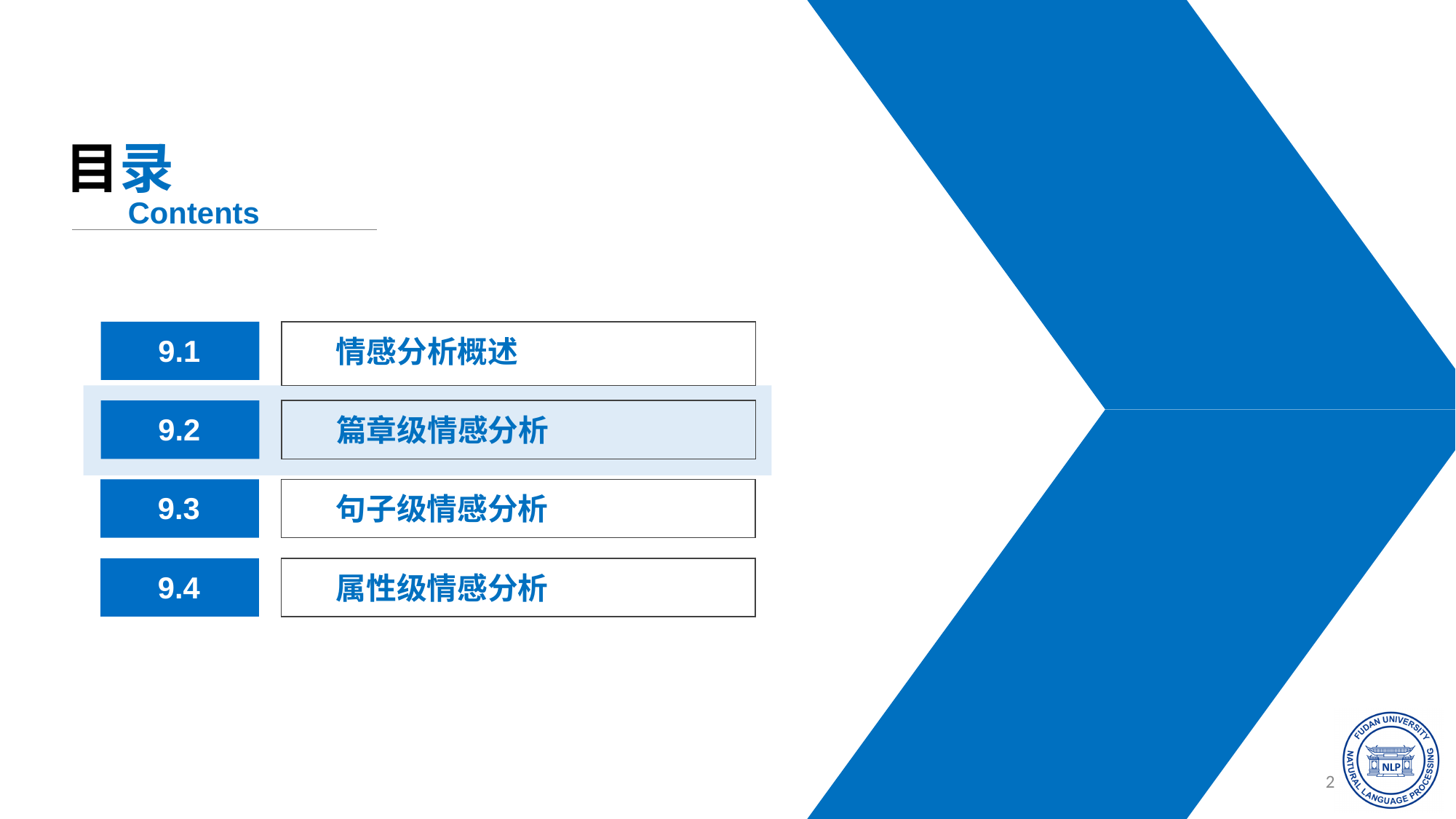

目录
Contents

情感分析概述

9.1

9.2

篇章级情感分析

9.3

句子级情感分析

9.4

属性级情感分析
21